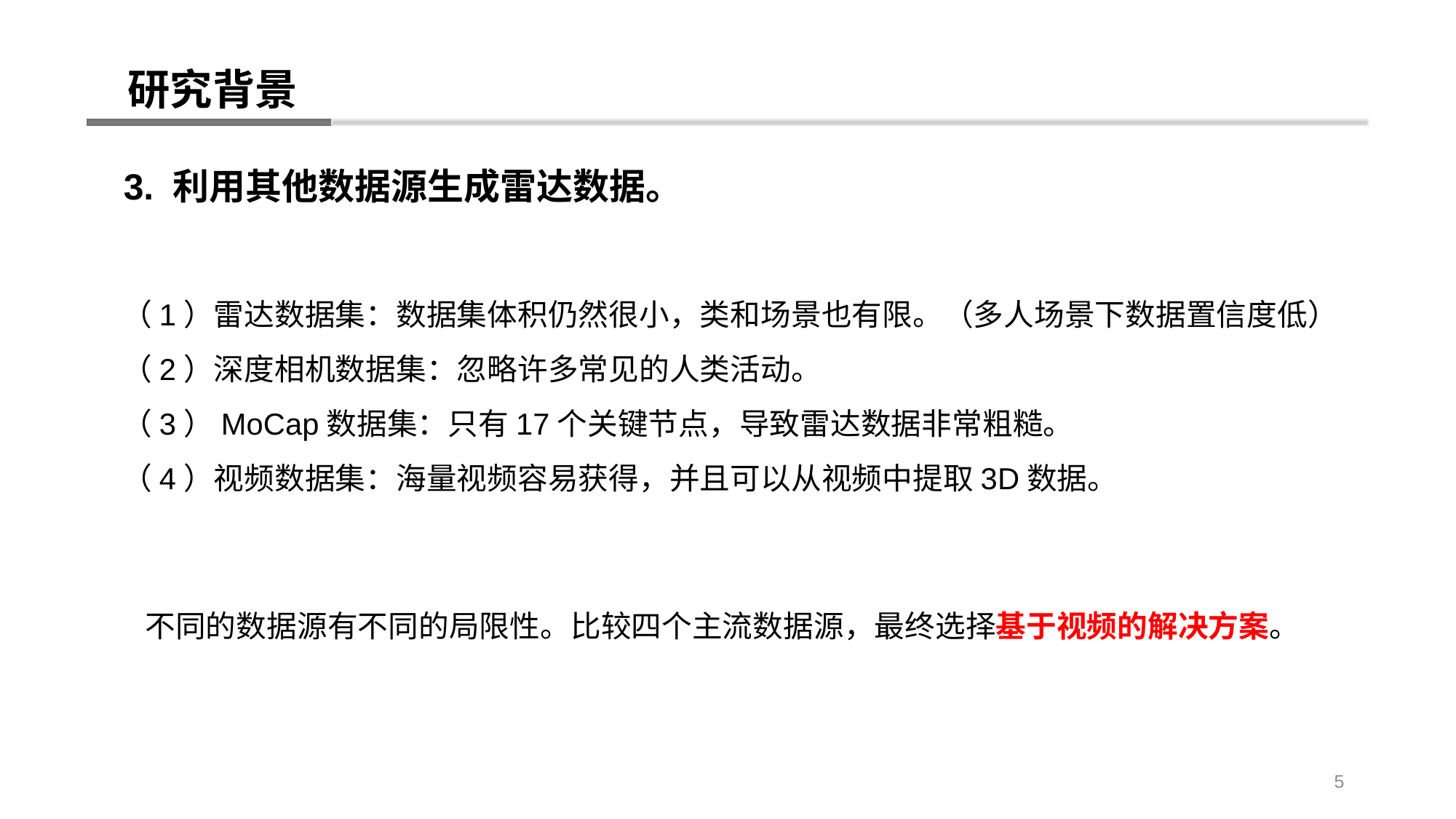

研究背景

3. 利用其他数据源生成雷达数据。

（1）雷达数据集：数据集体积仍然很小，类和场景也有限。（多人场景下数据置信度低）
（2）深度相机数据集：忽略许多常见的人类活动。
（3）MoCap数据集：只有17个关键节点，导致雷达数据非常粗糙。
（4）视频数据集：海量视频容易获得，并且可以从视频中提取3D数据。

不同的数据源有不同的局限性。比较四个主流数据源，最终选择基于视频的解决方案。

5